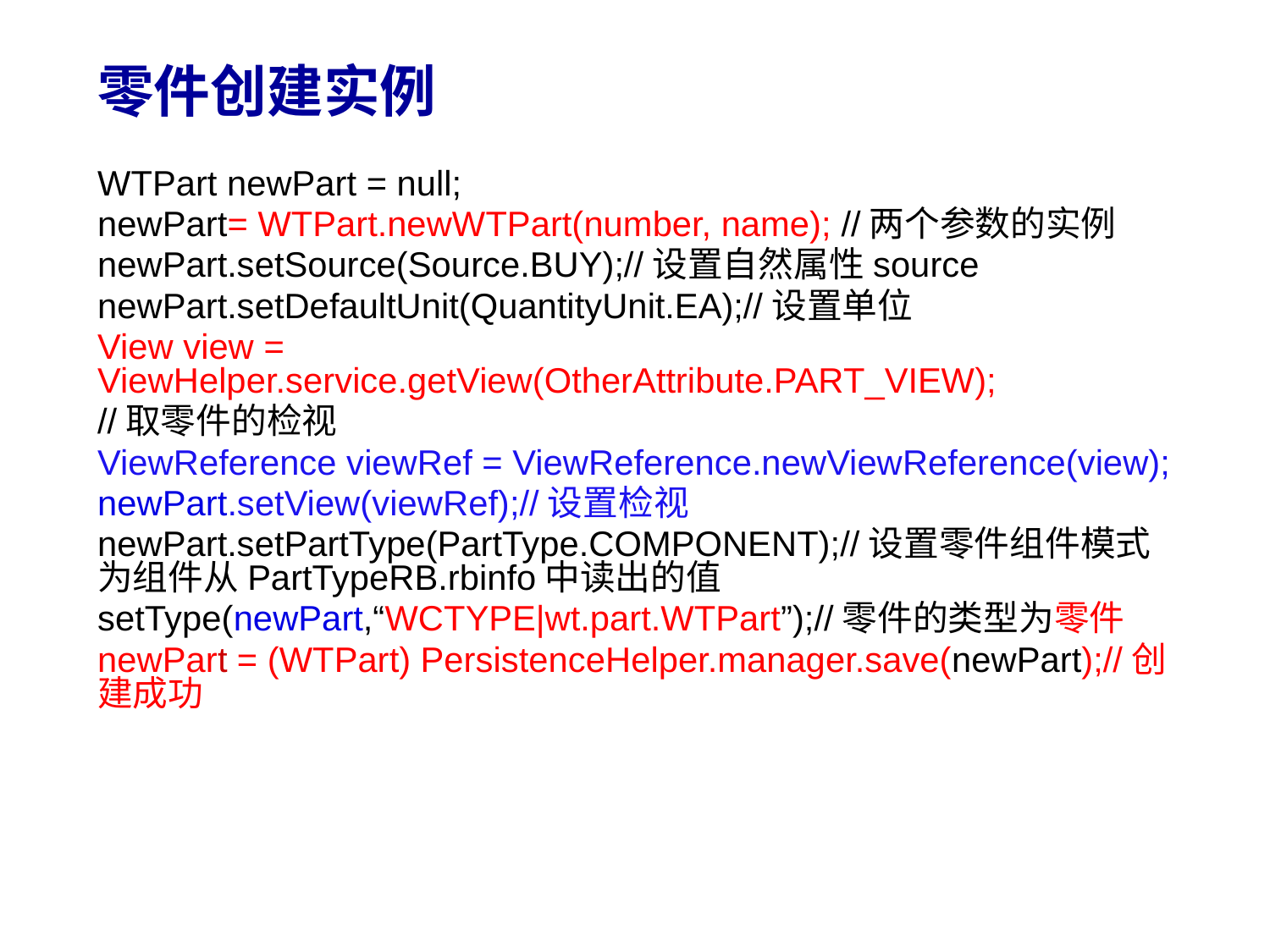

# 零件创建实例
WTPart newPart = null;
newPart= WTPart.newWTPart(number, name); //两个参数的实例
newPart.setSource(Source.BUY);//设置自然属性source
newPart.setDefaultUnit(QuantityUnit.EA);//设置单位
View view = ViewHelper.service.getView(OtherAttribute.PART_VIEW);
//取零件的检视
ViewReference viewRef = ViewReference.newViewReference(view);
newPart.setView(viewRef);//设置检视
newPart.setPartType(PartType.COMPONENT);//设置零件组件模式为组件从PartTypeRB.rbinfo中读出的值
setType(newPart,“WCTYPE|wt.part.WTPart”);//零件的类型为零件
newPart = (WTPart) PersistenceHelper.manager.save(newPart);//创建成功